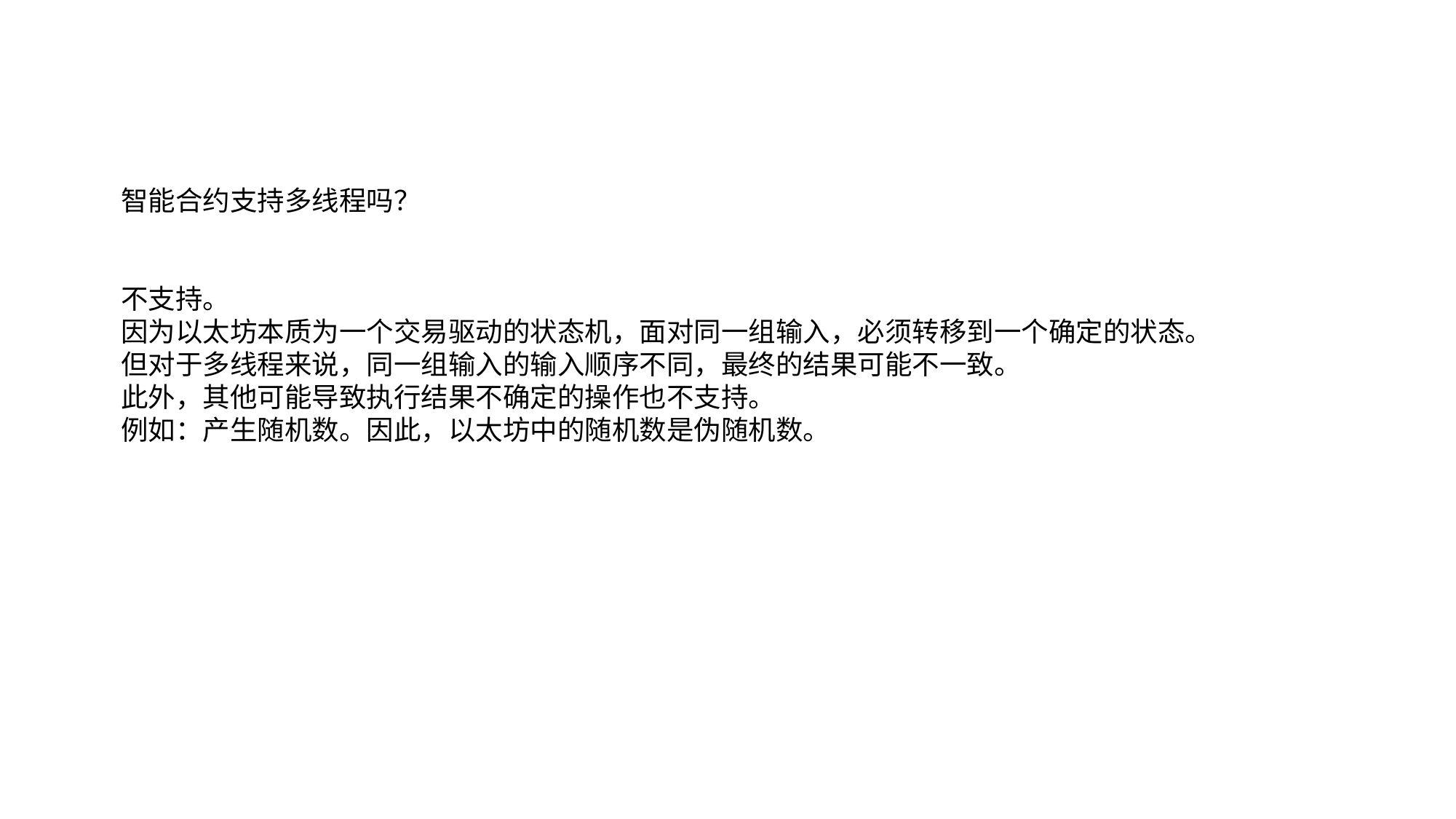

智能合约支持多线程吗？

不支持。
因为以太坊本质为一个交易驱动的状态机，面对同一组输入，必须转移到一个确定的状态。但对于多线程来说，同一组输入的输入顺序不同，最终的结果可能不一致。
此外，其他可能导致执行结果不确定的操作也不支持。
例如：产生随机数。因此，以太坊中的随机数是伪随机数。